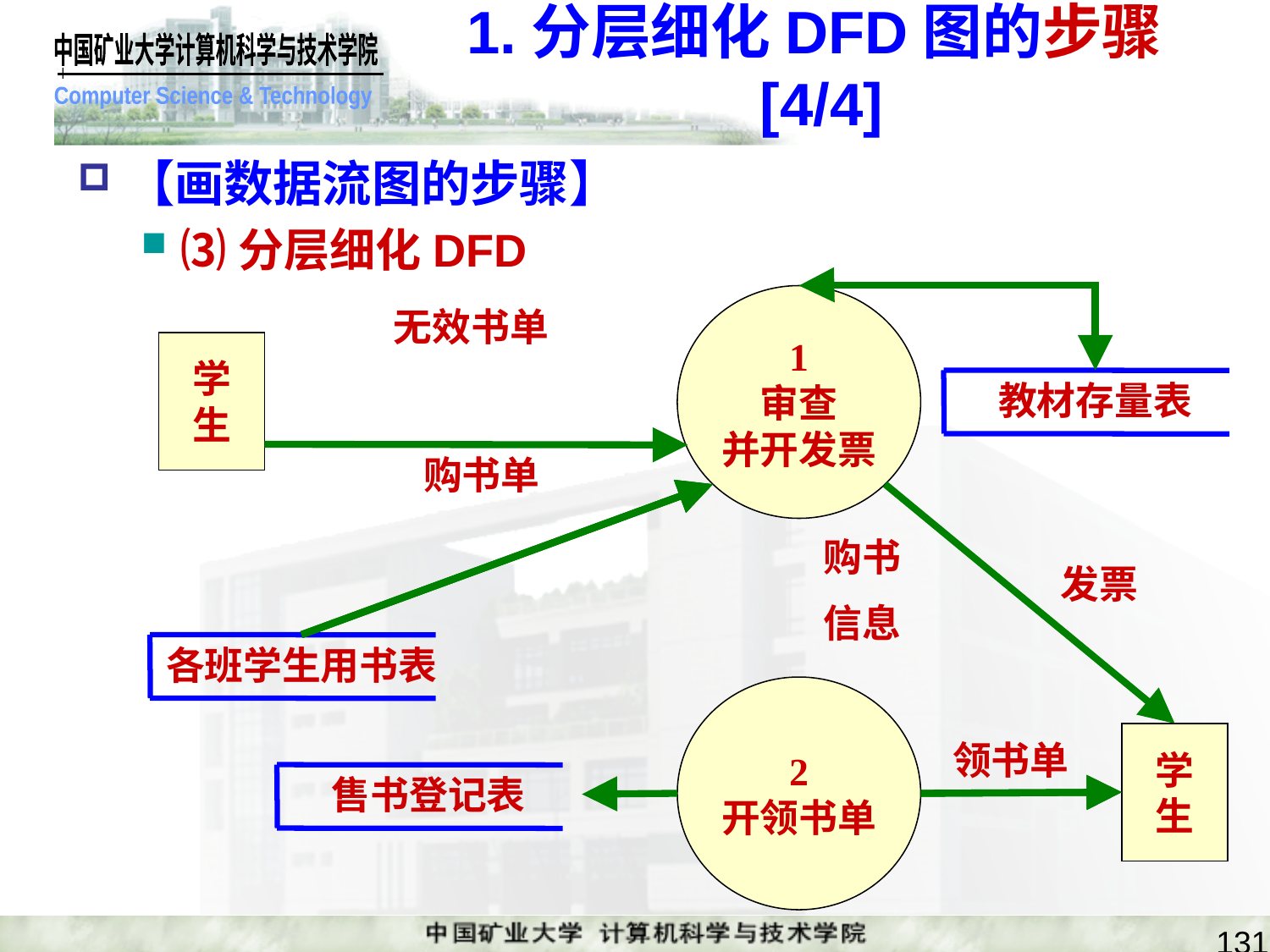

# 1.分层细化DFD图的步骤[4/4]
【画数据流图的步骤】
⑶分层细化DFD
1
审查
并开发票
无效书单
学
生
教材存量表

购书单
发票
购书
信息
各班学生用书表

2
开领书单
学
生
领书单
售书登记表

131
131